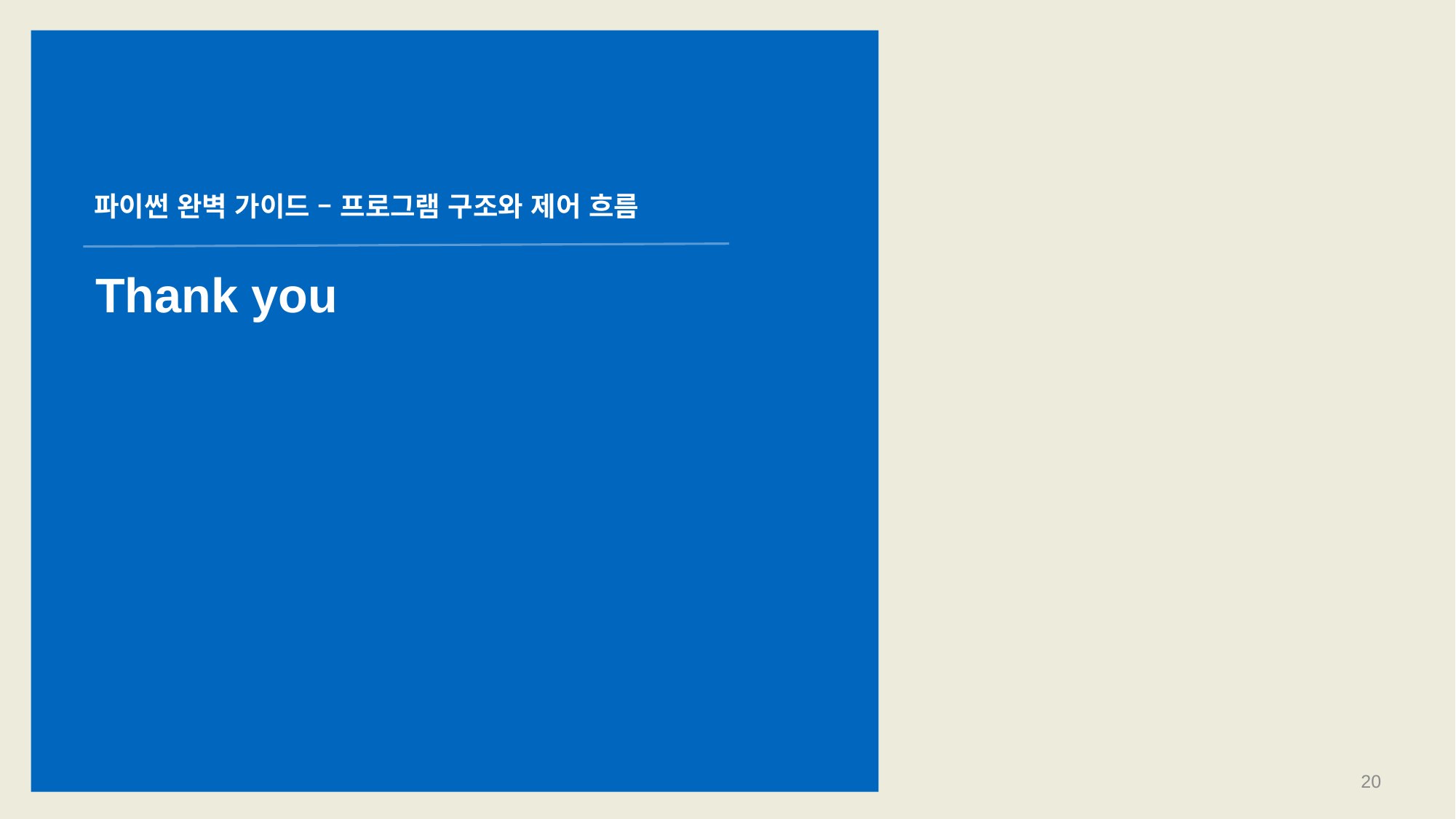

# 파이썬 완벽 가이드 – 프로그램 구조와 제어 흐름
Thank you
20